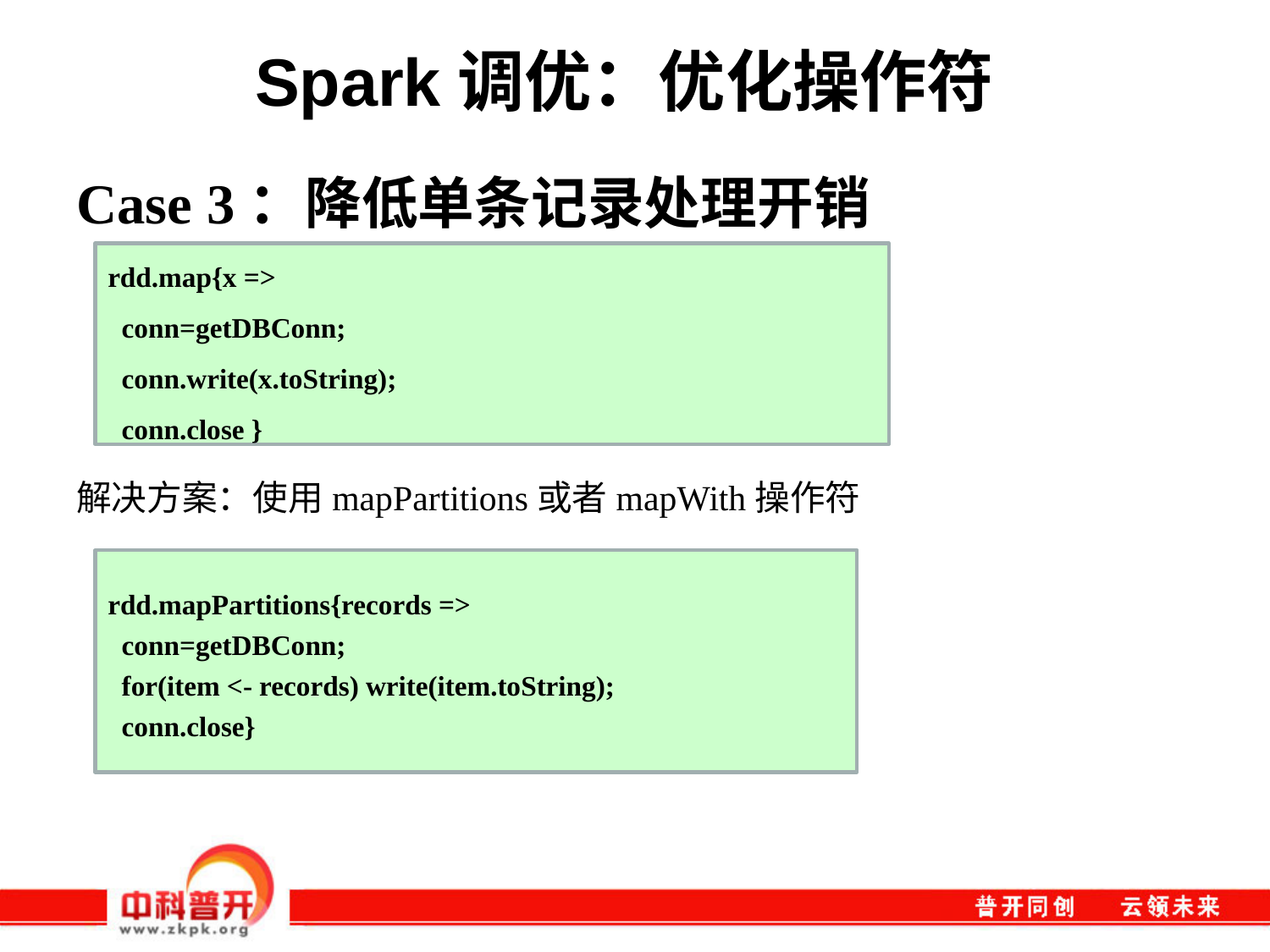

# Spark调优：优化操作符
Case 3：降低单条记录处理开销

解决方案：使用mapPartitions或者mapWith操作符
rdd.map{x =>
  conn=getDBConn;
  conn.write(x.toString);
  conn.close }
rdd.mapPartitions{records =>
  conn=getDBConn;
  for(item <- records) write(item.toString);
  conn.close}